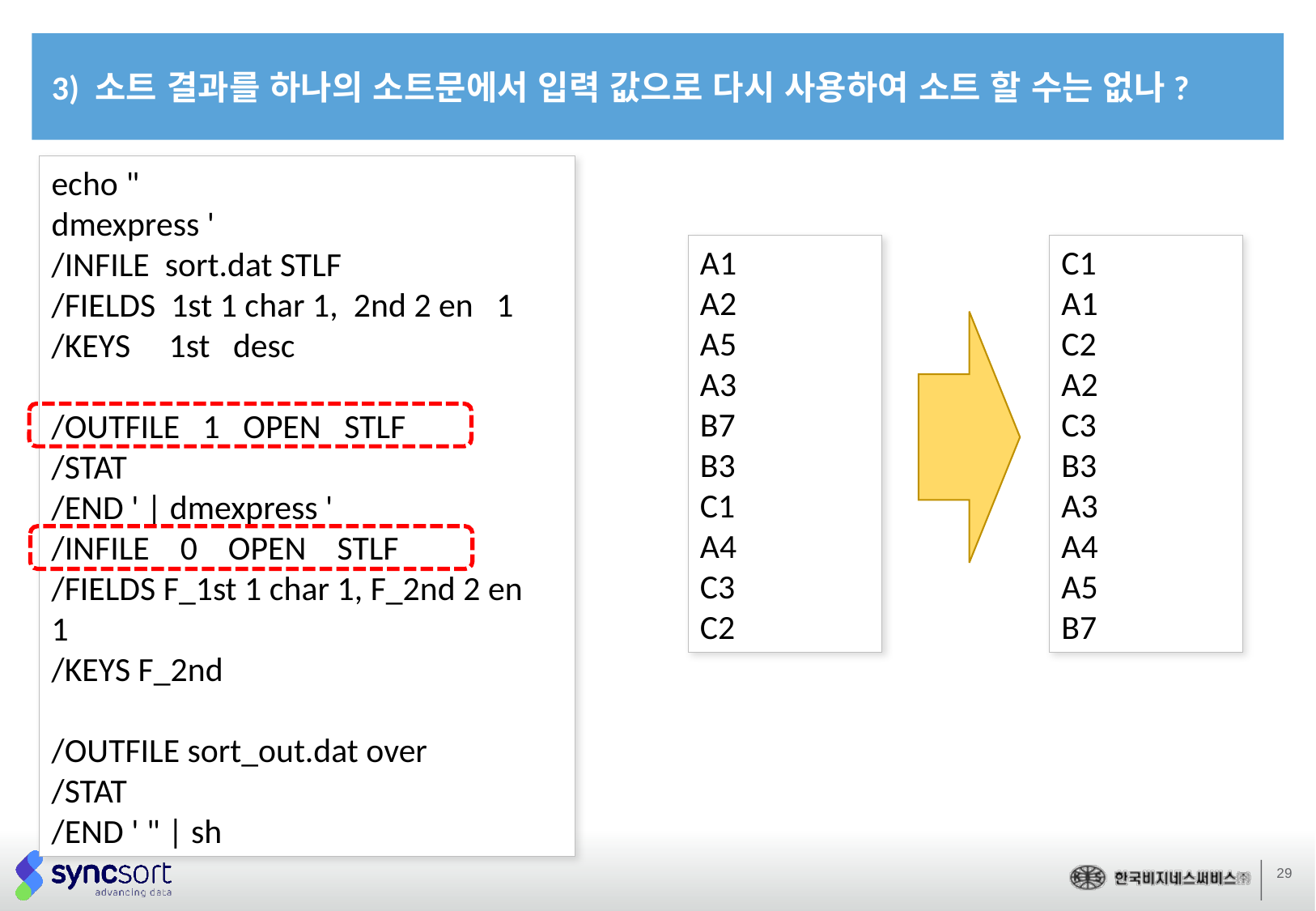

3) 소트 결과를 하나의 소트문에서 입력 값으로 다시 사용하여 소트 할 수는 없나?
echo "
dmexpress '
/INFILE  sort.dat STLF
/FIELDS  1st 1 char 1,  2nd 2 en   1
/KEYS     1st   desc

/OUTFILE   1   OPEN   STLF
/STAT
/END ' | dmexpress '
/INFILE    0    OPEN    STLF
/FIELDS F_1st 1 char 1, F_2nd 2 en   1
/KEYS F_2nd

/OUTFILE sort_out.dat over
/STAT
/END ' " | sh
C1
A1
C2
A2
C3
B3
A3
A4
A5
B7
A1
A2
A5
A3
B7
B3
C1
A4
C3
C2